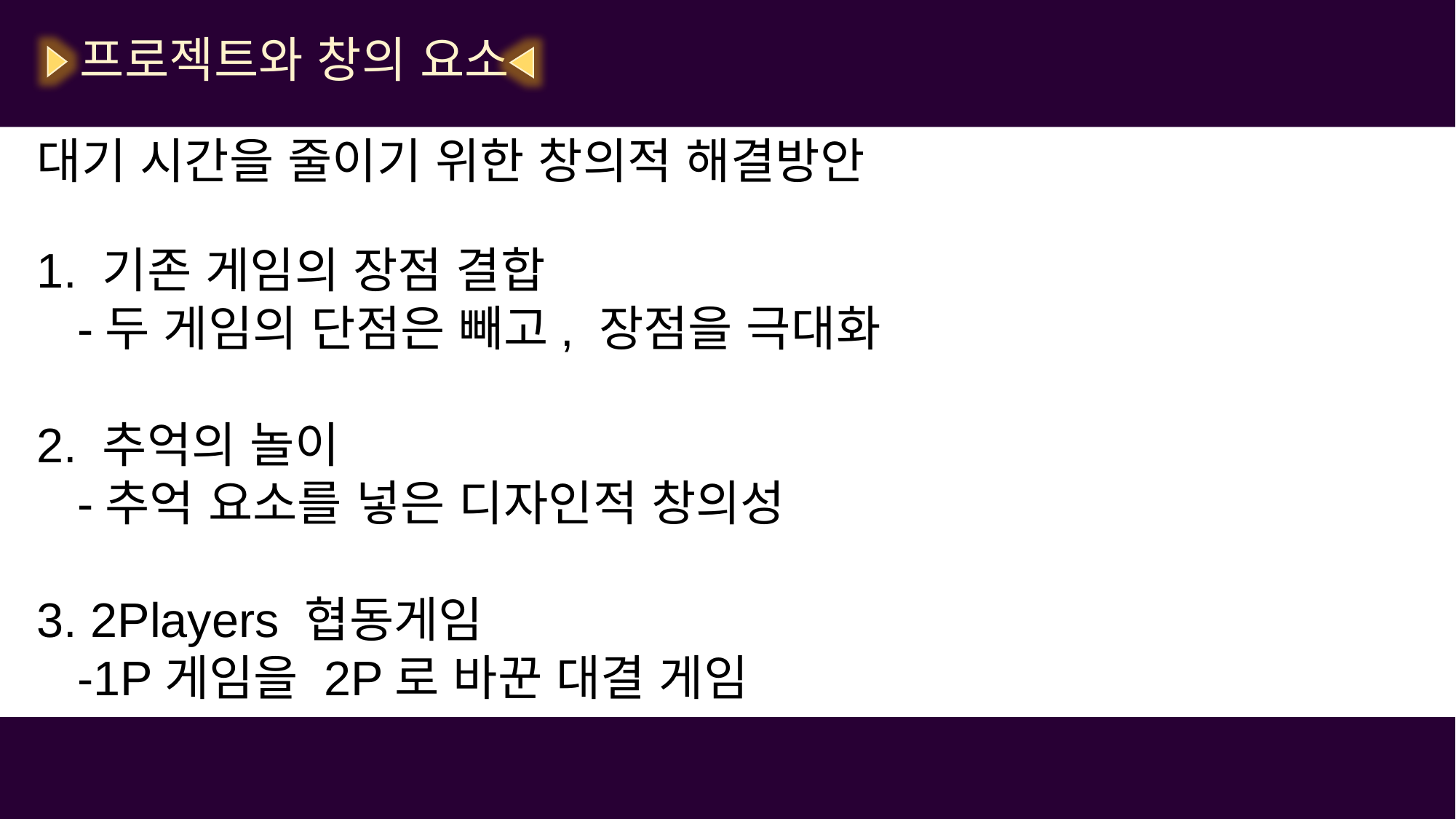

프로젝트와 창의 요소

대기 시간을 줄이기 위한 창의적 해결방안

1. 기존 게임의 장점 결합
   -두 게임의 단점은 빼고, 장점을 극대화

2. 추억의 놀이
   -추억 요소를 넣은 디자인적 창의성

3. 2Players 협동게임
   -1P게임을 2P로 바꾼 대결 게임